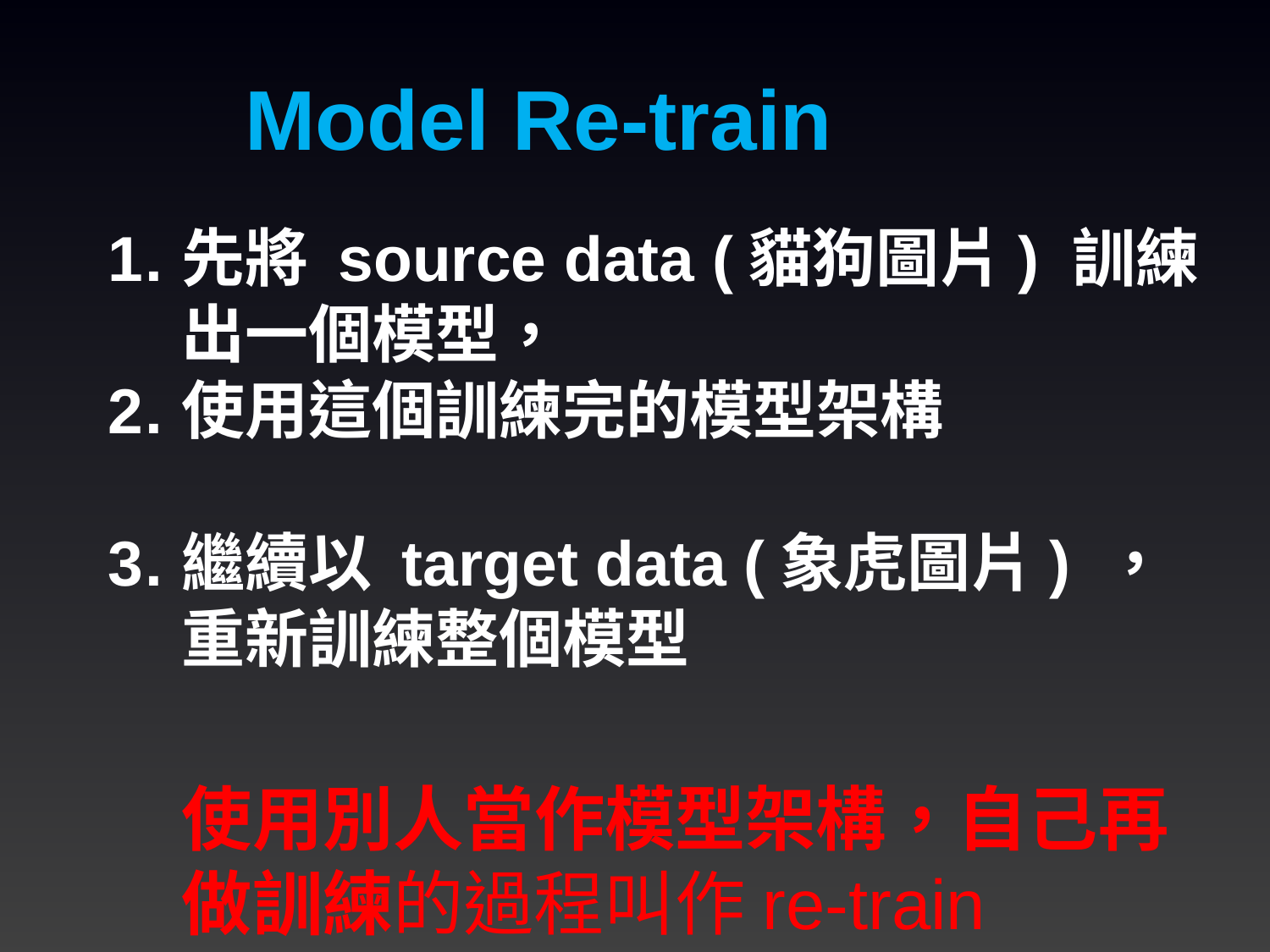

Model Re-train
先將 source data (貓狗圖片) 訓練出一個模型，
使用這個訓練完的模型架構

繼續以 target data (象虎圖片) ，重新訓練整個模型
使用別人當作模型架構，自己再做訓練的過程叫作re-train